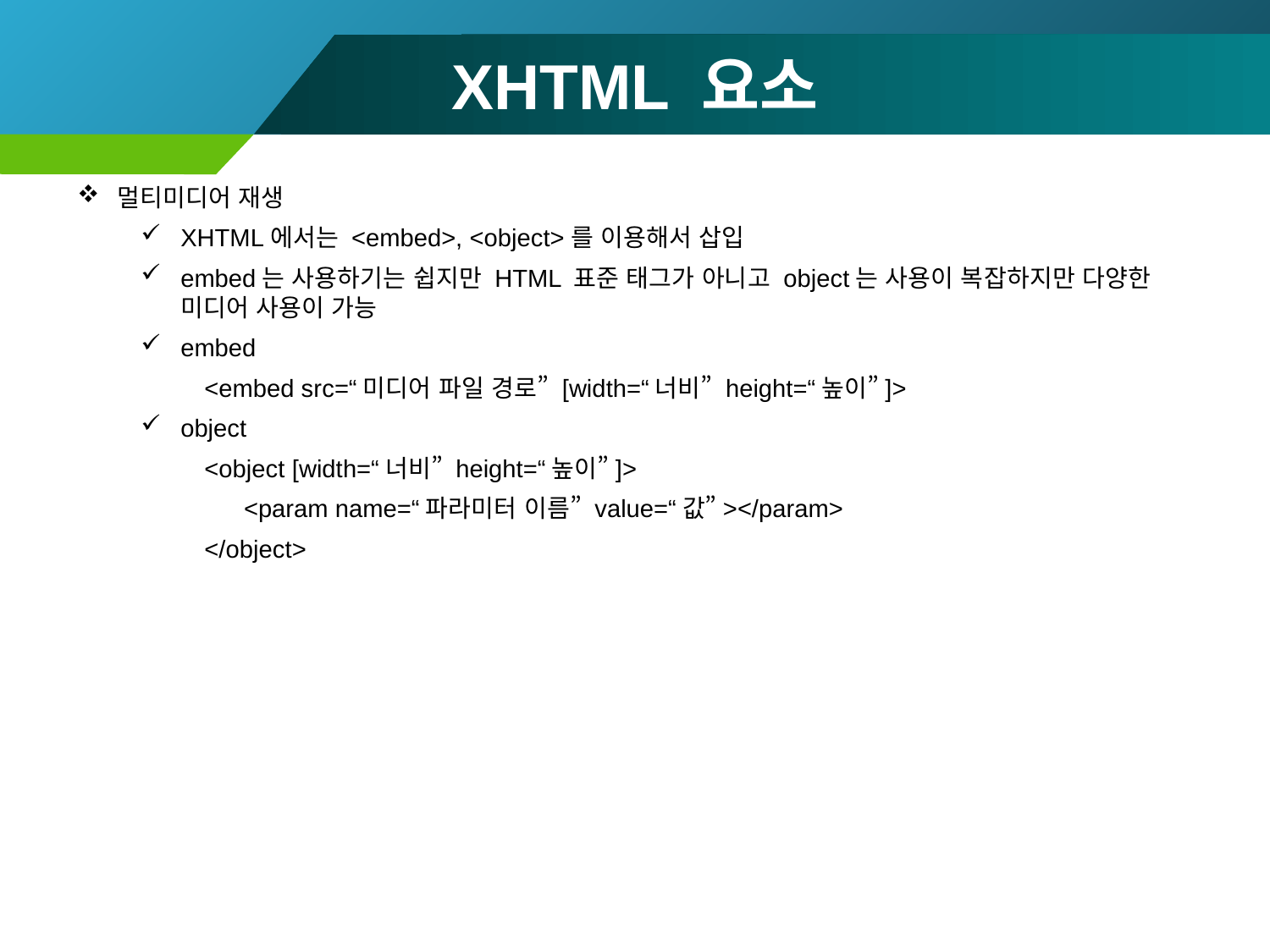

# XHTML 요소
멀티미디어 재생
XHTML에서는 <embed>, <object>를 이용해서 삽입
embed는 사용하기는 쉽지만 HTML 표준 태그가 아니고 object는 사용이 복잡하지만 다양한 미디어 사용이 가능
embed
<embed src=“미디어 파일 경로” [width=“너비” height=“높이”]>
object
<object [width=“너비” height=“높이”]>
	<param name=“파라미터 이름” value=“값”></param>
</object>

101